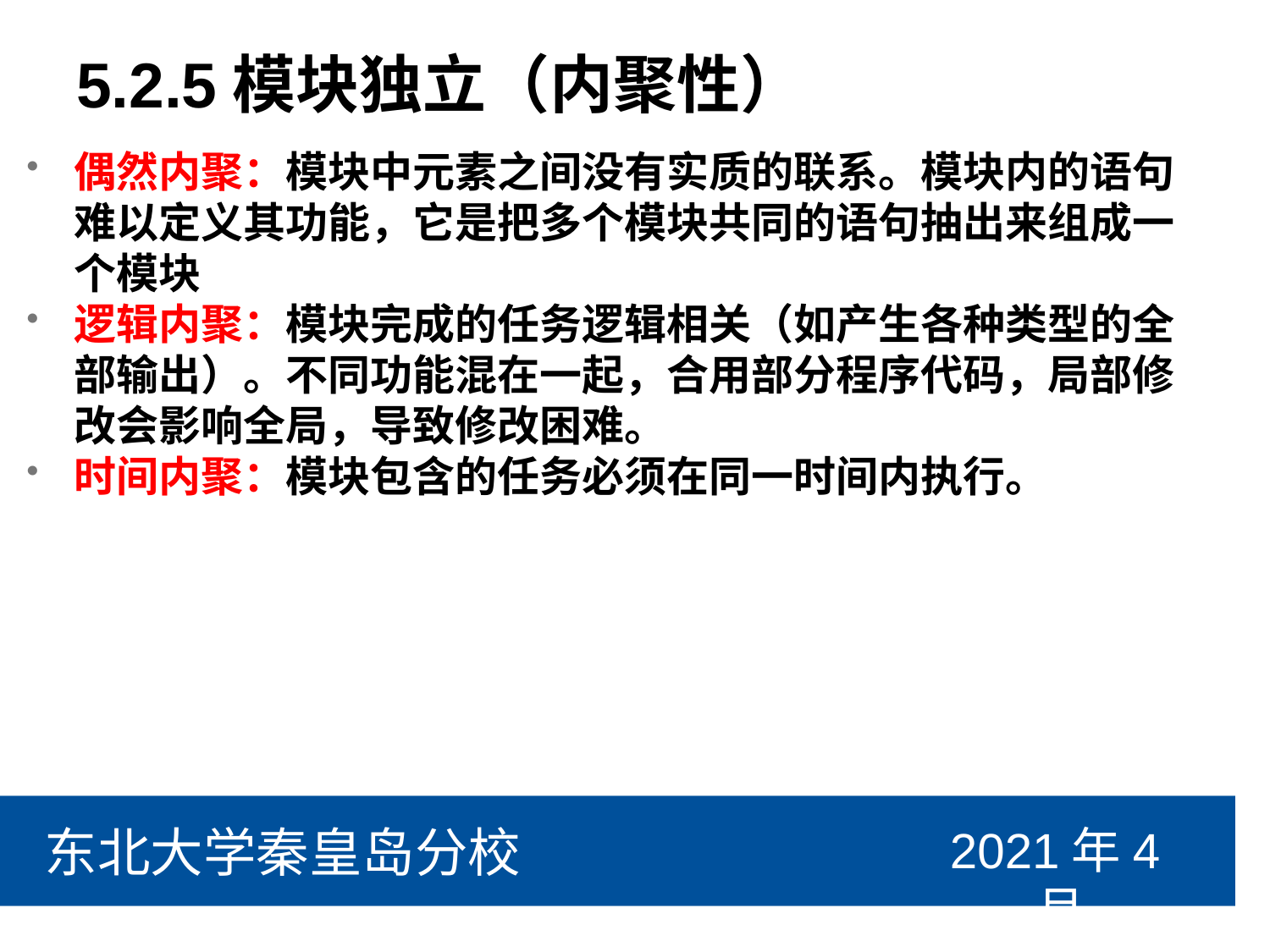

# 5.2.5模块独立（内聚性）
偶然内聚：模块中元素之间没有实质的联系。模块内的语句难以定义其功能，它是把多个模块共同的语句抽出来组成一个模块
逻辑内聚：模块完成的任务逻辑相关（如产生各种类型的全部输出）。不同功能混在一起，合用部分程序代码，局部修改会影响全局，导致修改困难。
时间内聚：模块包含的任务必须在同一时间内执行。